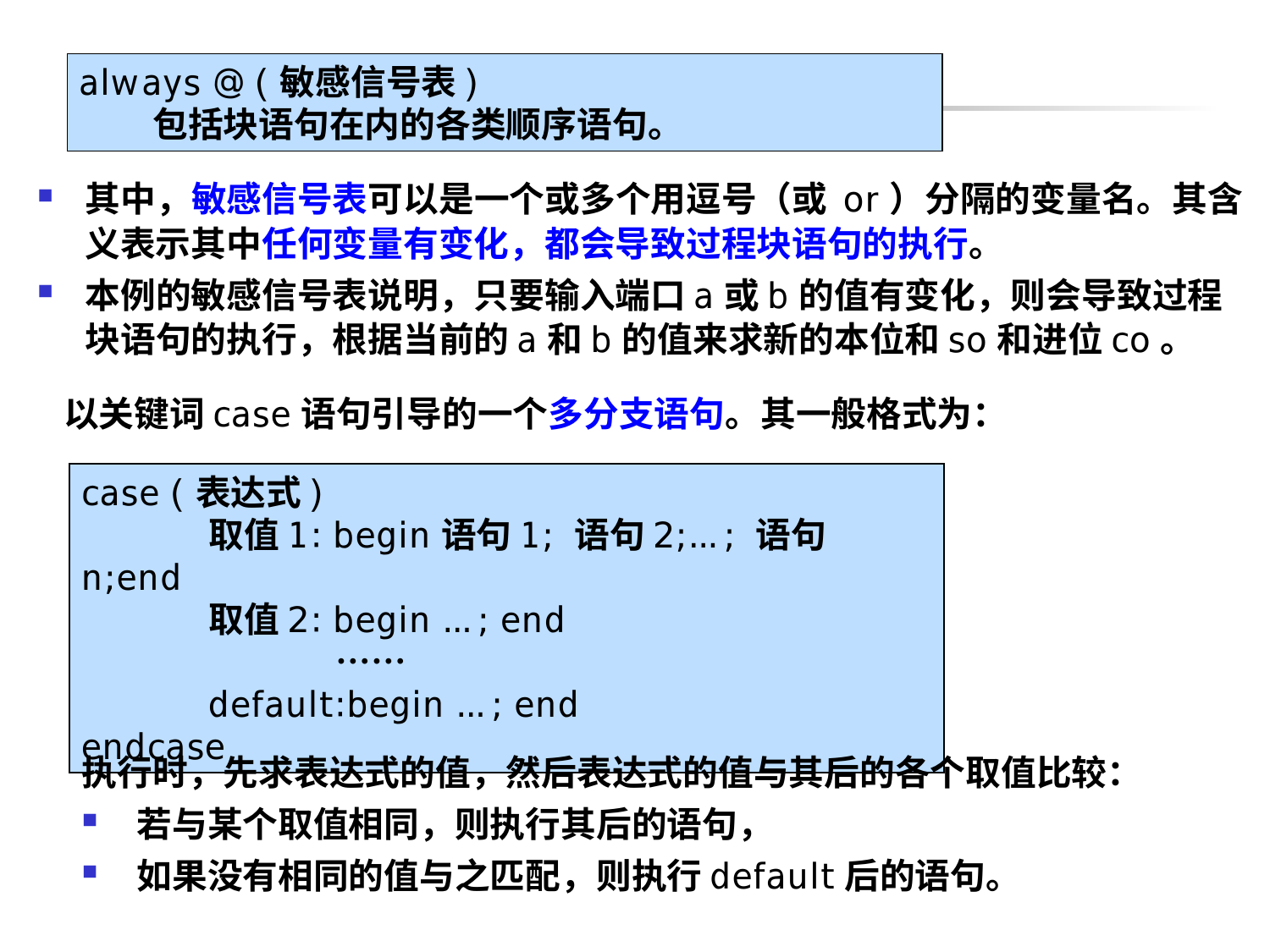

always @ (敏感信号表)
        包括块语句在内的各类顺序语句。
其中，敏感信号表可以是一个或多个用逗号（或 or）分隔的变量名。其含义表示其中任何变量有变化，都会导致过程块语句的执行。
本例的敏感信号表说明，只要输入端口a或b的值有变化，则会导致过程块语句的执行，根据当前的a和b的值来求新的本位和so和进位co。
以关键词case语句引导的一个多分支语句。其一般格式为：
case (表达式)
 	取值1: begin语句1; 语句2;…; 语句n;end
	取值2: begin …; end
　		……
 	default:begin …; end
endcase
执行时，先求表达式的值，然后表达式的值与其后的各个取值比较：
  若与某个取值相同，则执行其后的语句，
  如果没有相同的值与之匹配，则执行default后的语句。